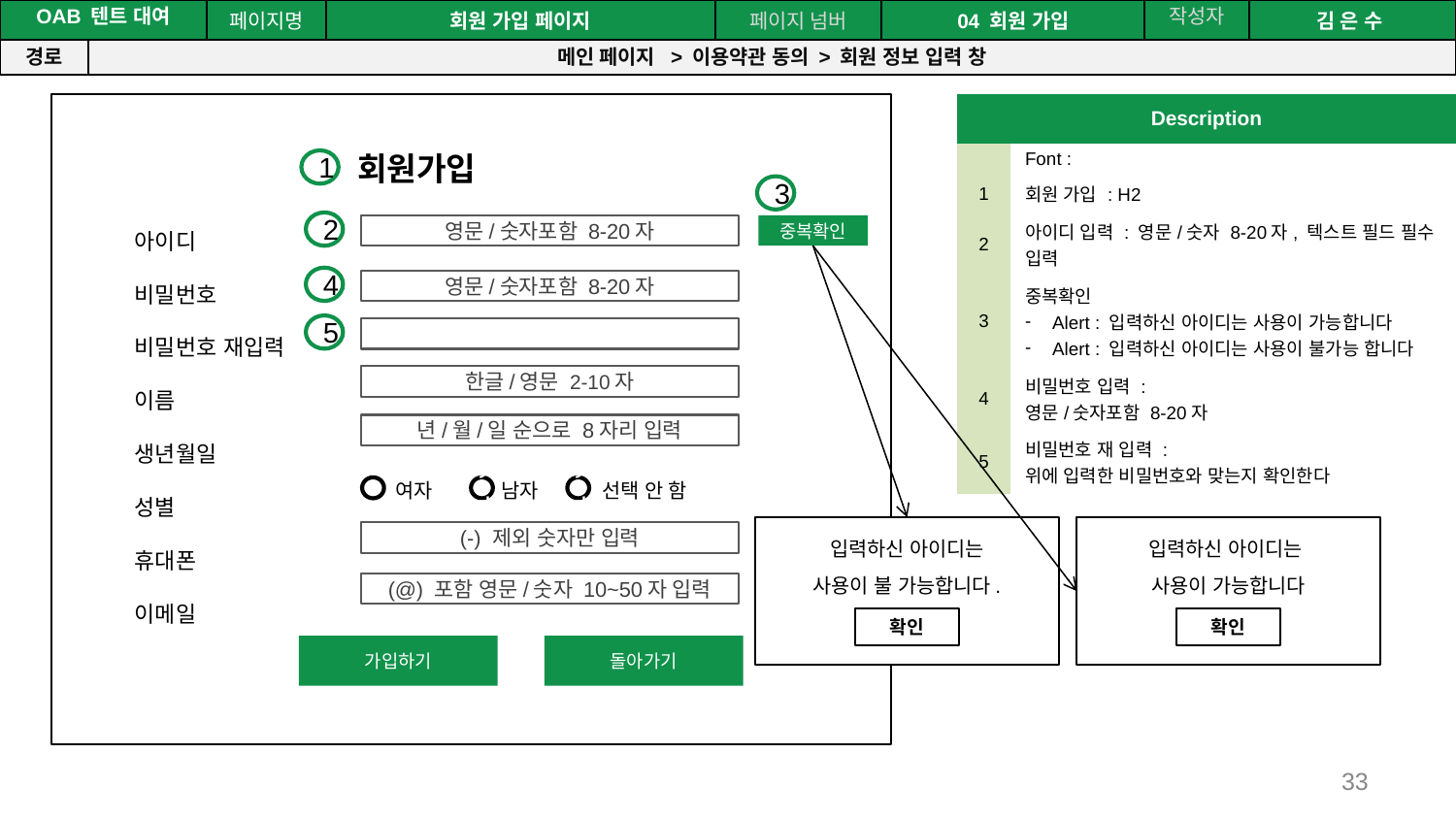

공간(오피스) 대여 시스템
| OAB 텐트 대여 |  | 페이지명 | 회원 가입 페이지 | 페이지 넘버 | 04 회원 가입 | 작성자 | 김 은 수 |
| --- | --- | --- | --- | --- | --- | --- | --- |
| 경로 | 메인 페이지 > 이용약관 동의 > 회원 정보 입력 창 |  |  |  |  |  |  |

회원가입
아이디
비밀번호
비밀번호 재입력
이름
생년월일
성별
휴대폰
이메일
영문/숫자포함 8-20자
영문/숫자포함 8-20자
ㅊ
한글/영문 2-10자
년/월/일 순으로 8자리 입력
(-) 제외 숫자만 입력
(@) 포함 영문/숫자 10~50자 입력
중복확인
가입하기
돌아가기
여자
남자
ㅊㅊ
선택 안 함
ㅊㅊ

| Description |  |
| --- | --- |
|  | Font : |
| 1 | 회원 가입 : H2 |
| 2 | 아이디 입력 : 영문/숫자 8-20자, 텍스트 필드 필수 입력 |
| 3 | 중복확인 Alert : 입력하신 아이디는 사용이 가능합니다 Alert : 입력하신 아이디는 사용이 불가능 합니다 |
| 4 | 비밀번호 입력 : 영문/숫자포함 8-20자 |
| 5 | 비밀번호 재 입력 : 위에 입력한 비밀번호와 맞는지 확인한다 |
1
3
2
4
5
입력하신 아이디는
사용이 불 가능합니다.
확인
입력하신 아이디는
사용이 가능합니다
확인
33